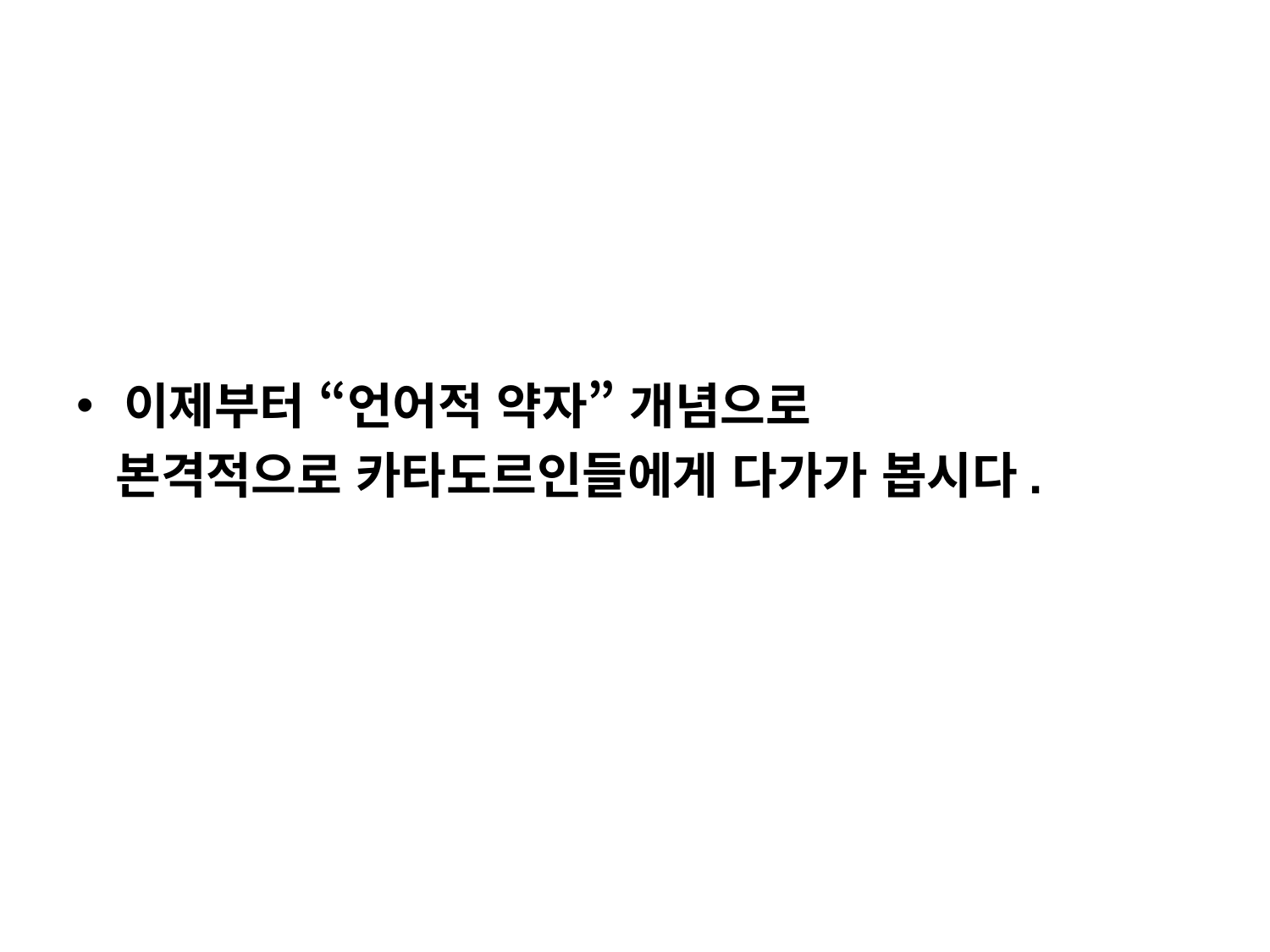

#

이제부터 “언어적 약자” 개념으로
  본격적으로 카타도르인들에게 다가가 봅시다.